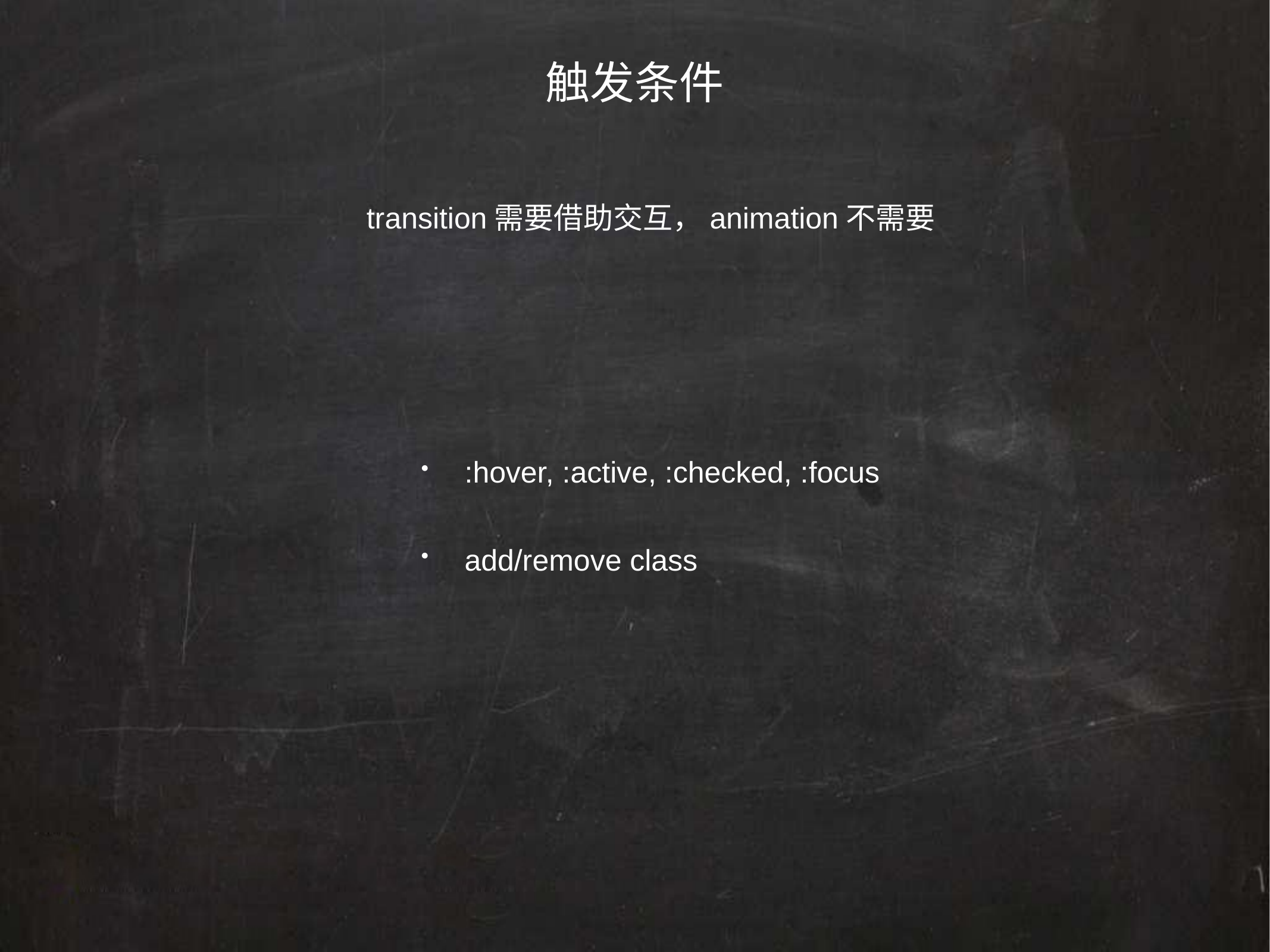

触发条件
transition需要借助交互，animation不需要
:hover, :active, :checked, :focus
add/remove class